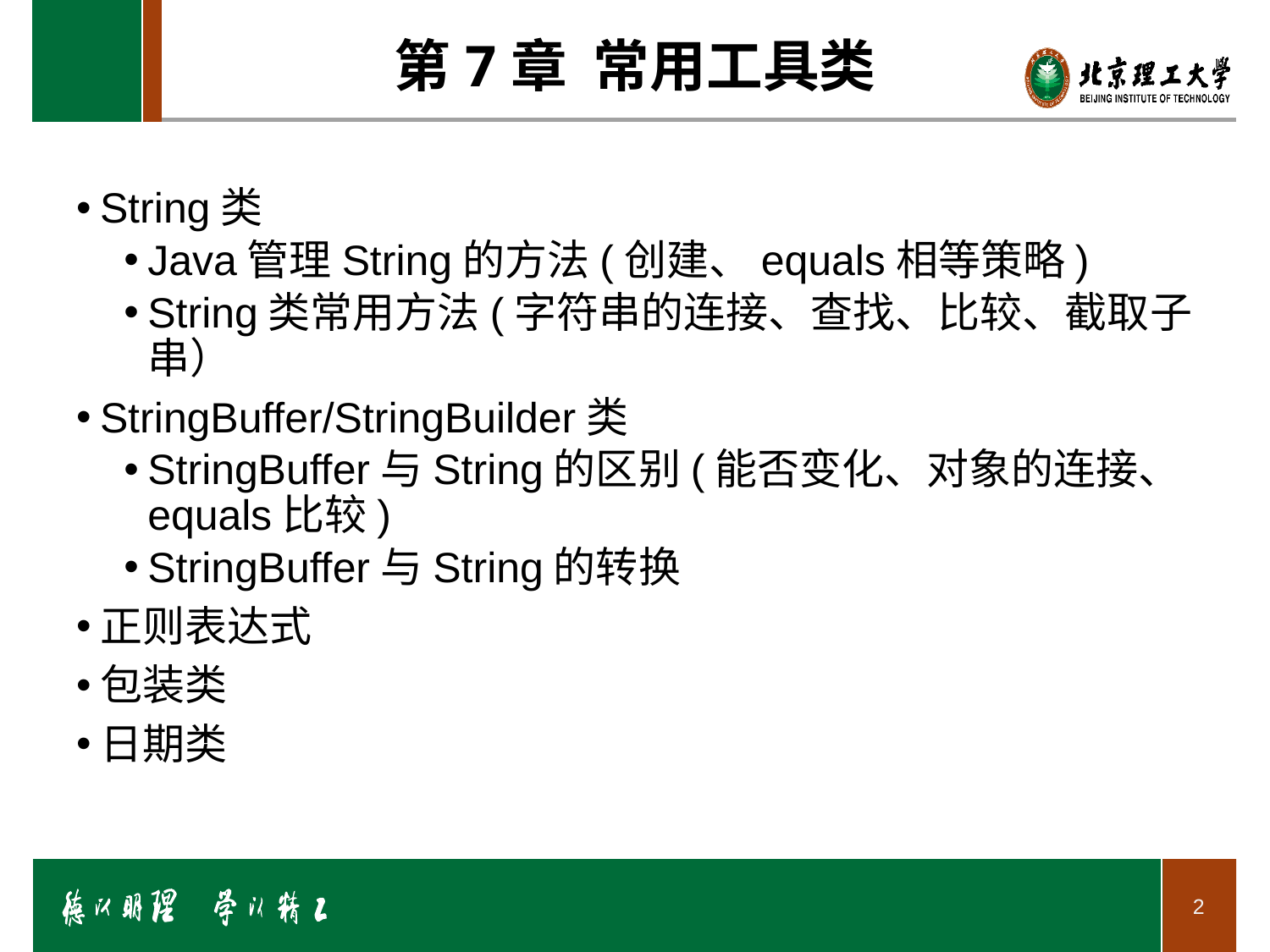

第7章  常用工具类
String类
Java管理String的方法(创建、equals相等策略)
String类常用方法(字符串的连接、查找、比较、截取子串）
StringBuffer/StringBuilder类
StringBuffer与String的区别(能否变化、对象的连接、equals比较)
StringBuffer与String的转换
正则表达式
包装类
日期类